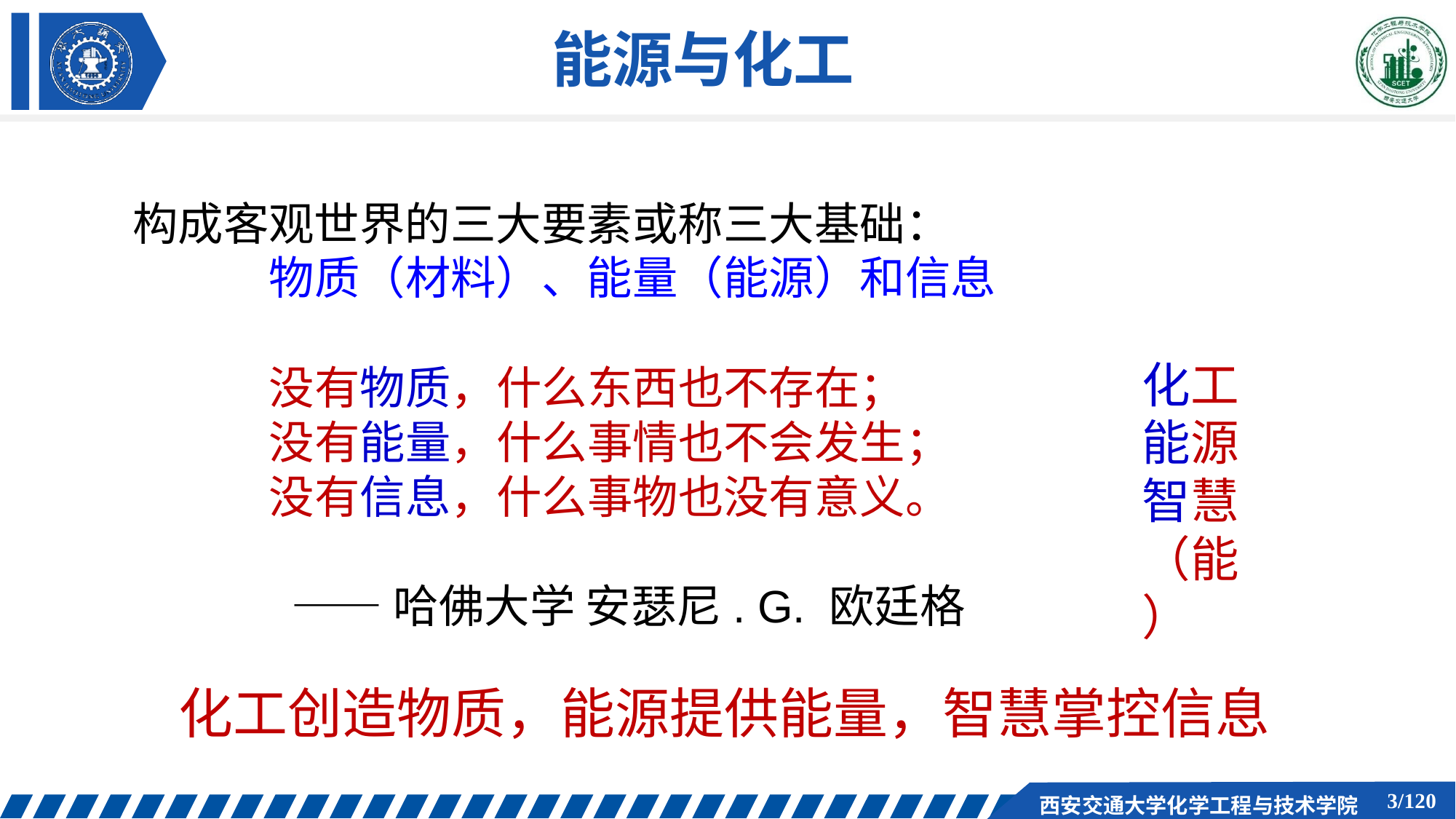

# 能源与化工

构成客观世界的三大要素或称三大基础：  物质（材料）、能量（能源）和信息
化工 能源
智慧（能）
没有物质，什么东西也不存在；  没有能量，什么事情也不会发生； 没有信息，什么事物也没有意义。
——哈佛大学 安瑟尼. G. 欧廷格

化工创造物质，能源提供能量，智慧掌控信息
3/120
西安交通大学化学工程与技术学院